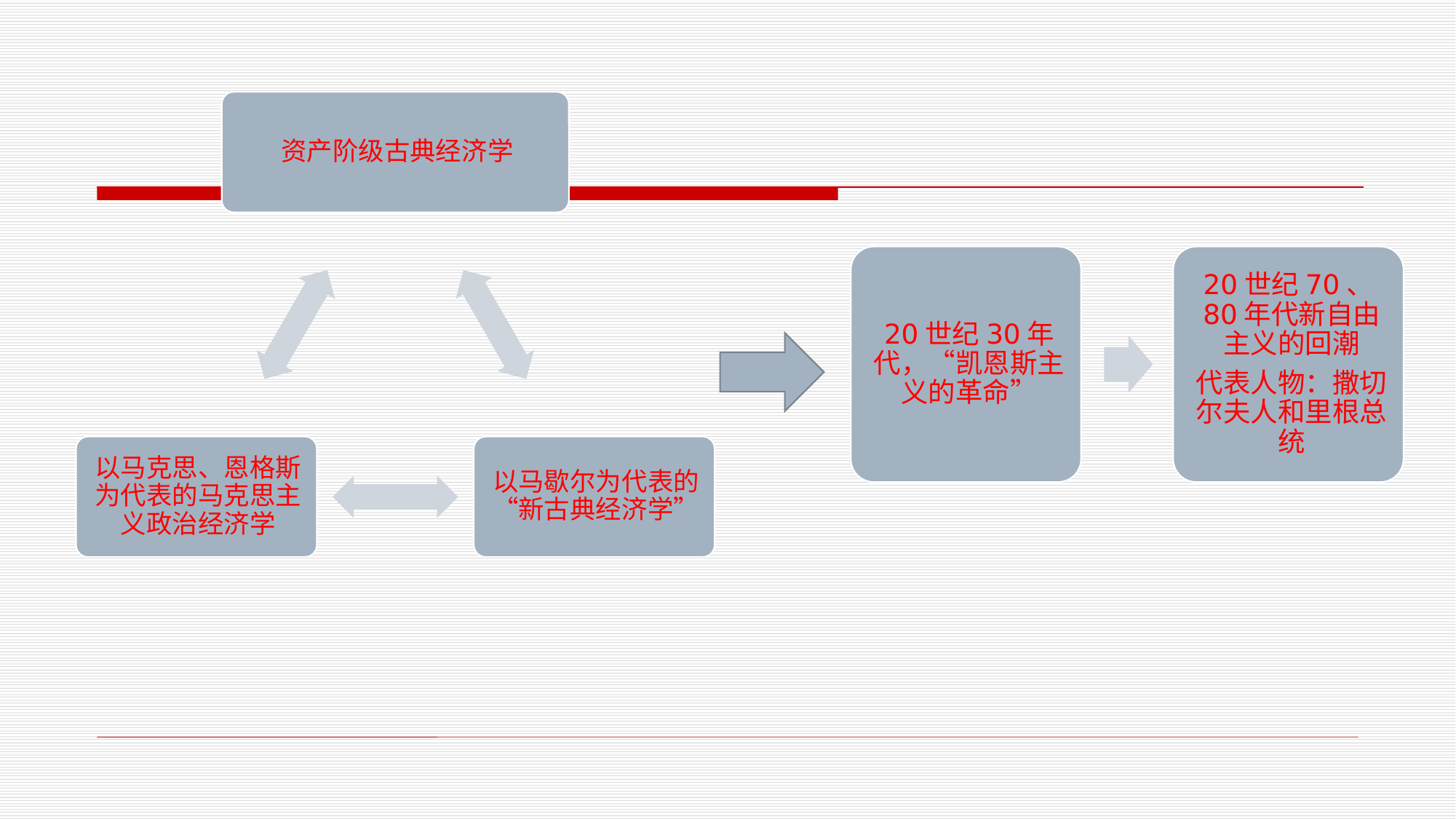

资产阶级古典经济学

以马歇尔为代表的“新古典经济学”

以马克思、恩格斯为代表的马克思主义政治经济学

20世纪30年代，“凯恩斯主义的革命”

20世纪70、80年代新自由主义的回潮
代表人物：撒切尔夫人和里根总统